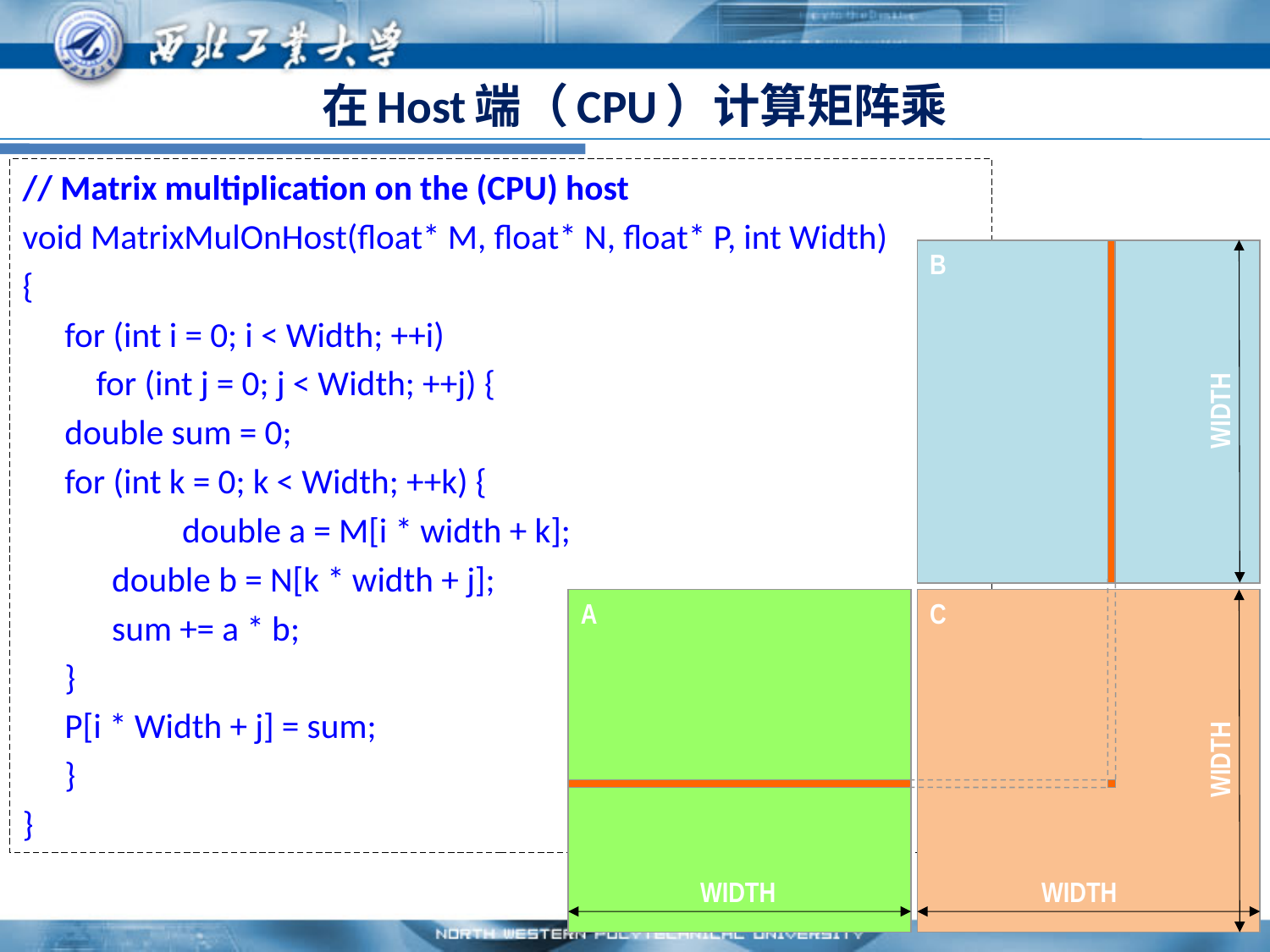

# 在Host端（CPU）计算矩阵乘
// Matrix multiplication on the (CPU) host
void MatrixMulOnHost(float* M, float* N, float* P, int Width)
{
	for (int i = 0; i < Width; ++i)
	    for (int j = 0; j < Width; ++j) {
		double sum = 0;
		for (int k = 0; k < Width; ++k) {
	               double a = M[i * width + k];
		      double b = N[k * width + j];
		      sum += a * b;
		}
	P[i * Width + j] = sum;
	}
}

B

WIDTH

A
C

WIDTH

WIDTH
WIDTH